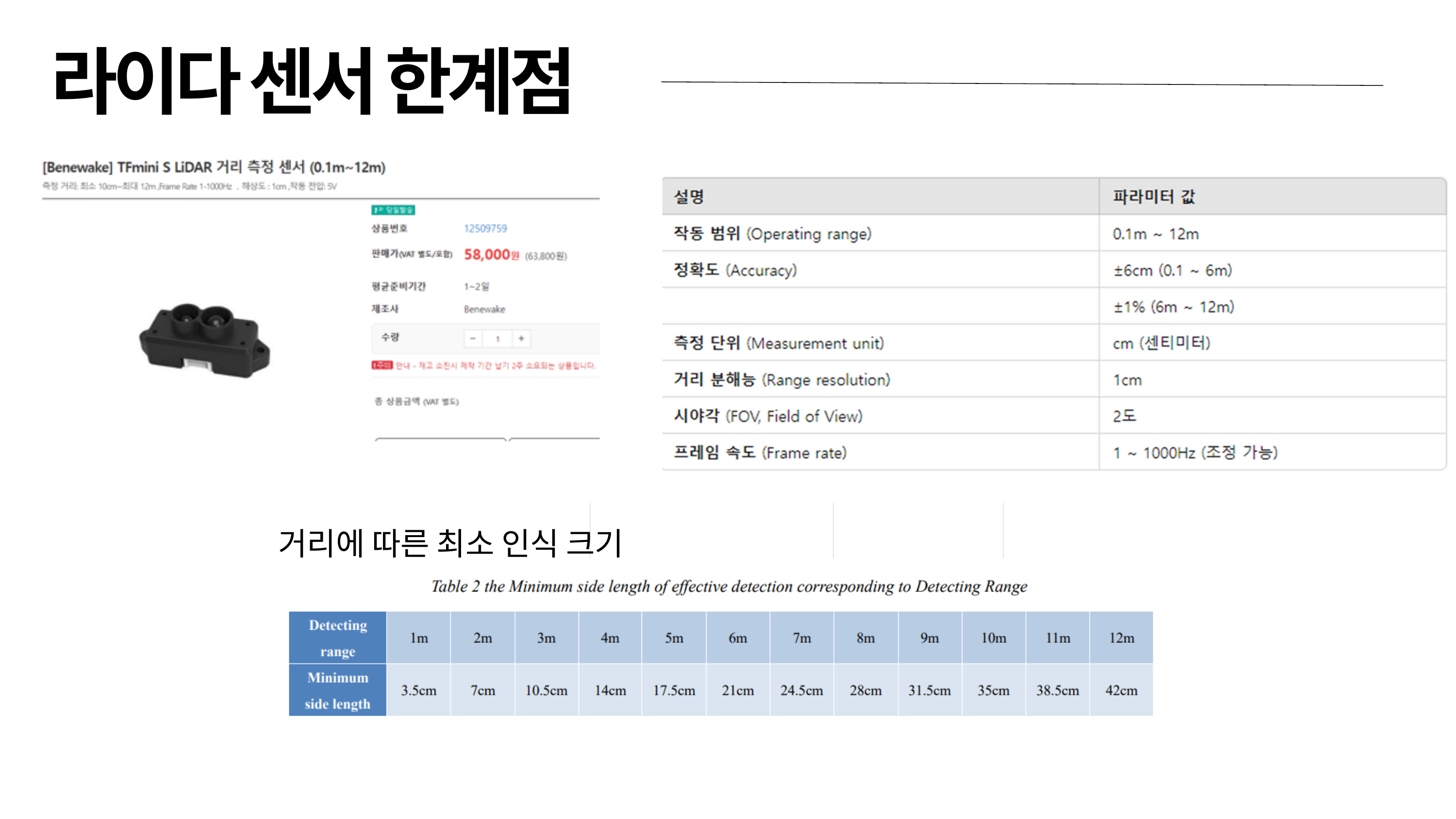

라이다 센서 한계점

거리에 따른 최소 인식 크기